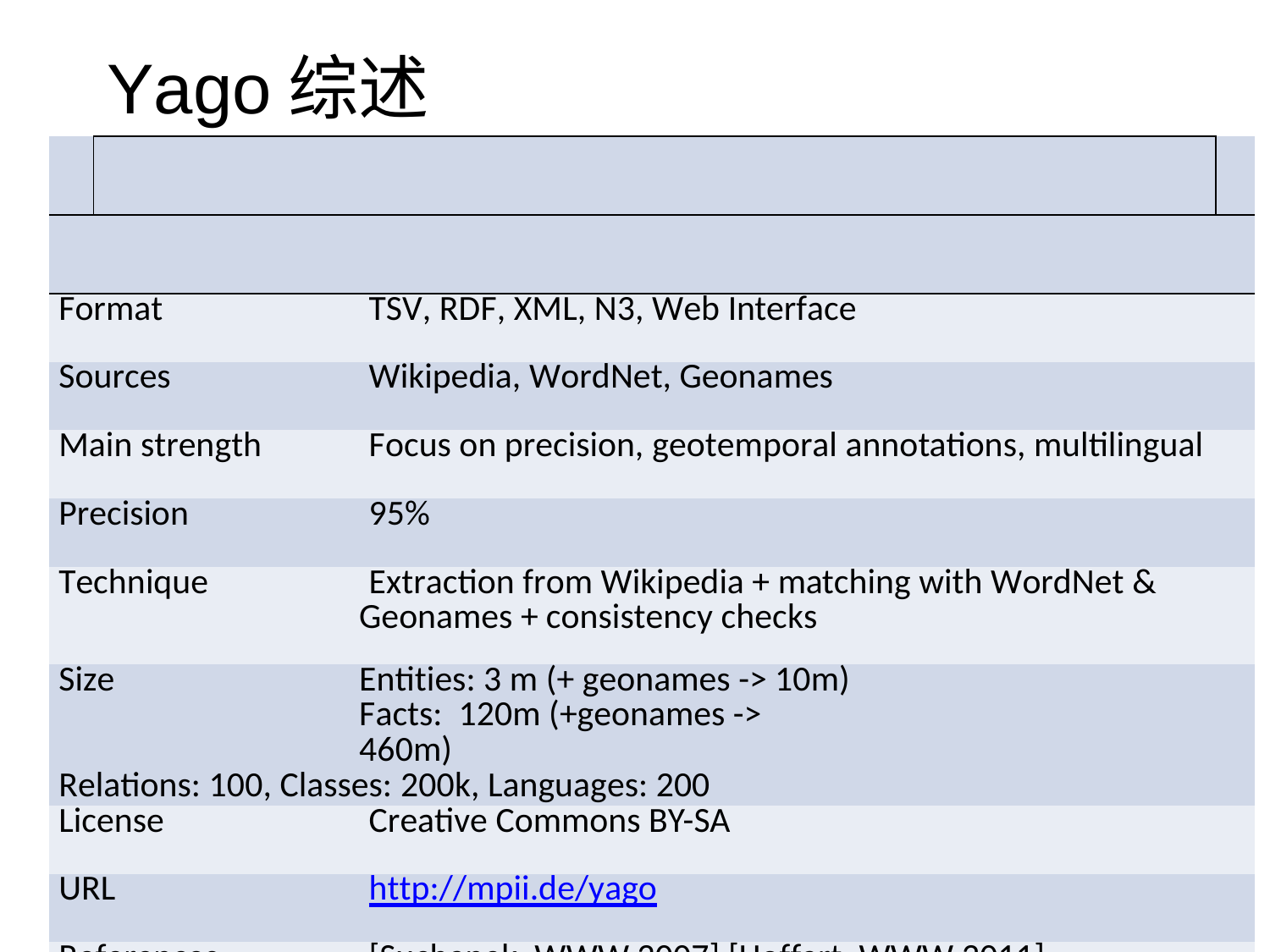

# Yago综述
Content
Entities of public interest
|  |  |  |
| --- | --- | --- |
|  |  |  |
| Format TSV, RDF, XML, N3, Web Interface |  |  |
| Sources Wikipedia, WordNet, Geonames |  |  |
| Main strength Focus on precision, geotemporal annotations, multilingual |  |  |
| Precision 95% |  |  |
| Technique Extraction from Wikipedia + matching with WordNet & Geonames + consistency checks |  |  |
| Size Entities: 3 m (+ geonames -> 10m) Facts: 120m (+geonames -> 460m) Relations: 100, Classes: 200k, Languages: 200 |  |  |
| License Creative Commons BY-SA |  |  |
| URL http://mpii.de/yago |  |  |
| References [Suchanek, WWW 2007] [Hoffart, WWW 2011] [deMelo, CIKM 2010] |  |  |